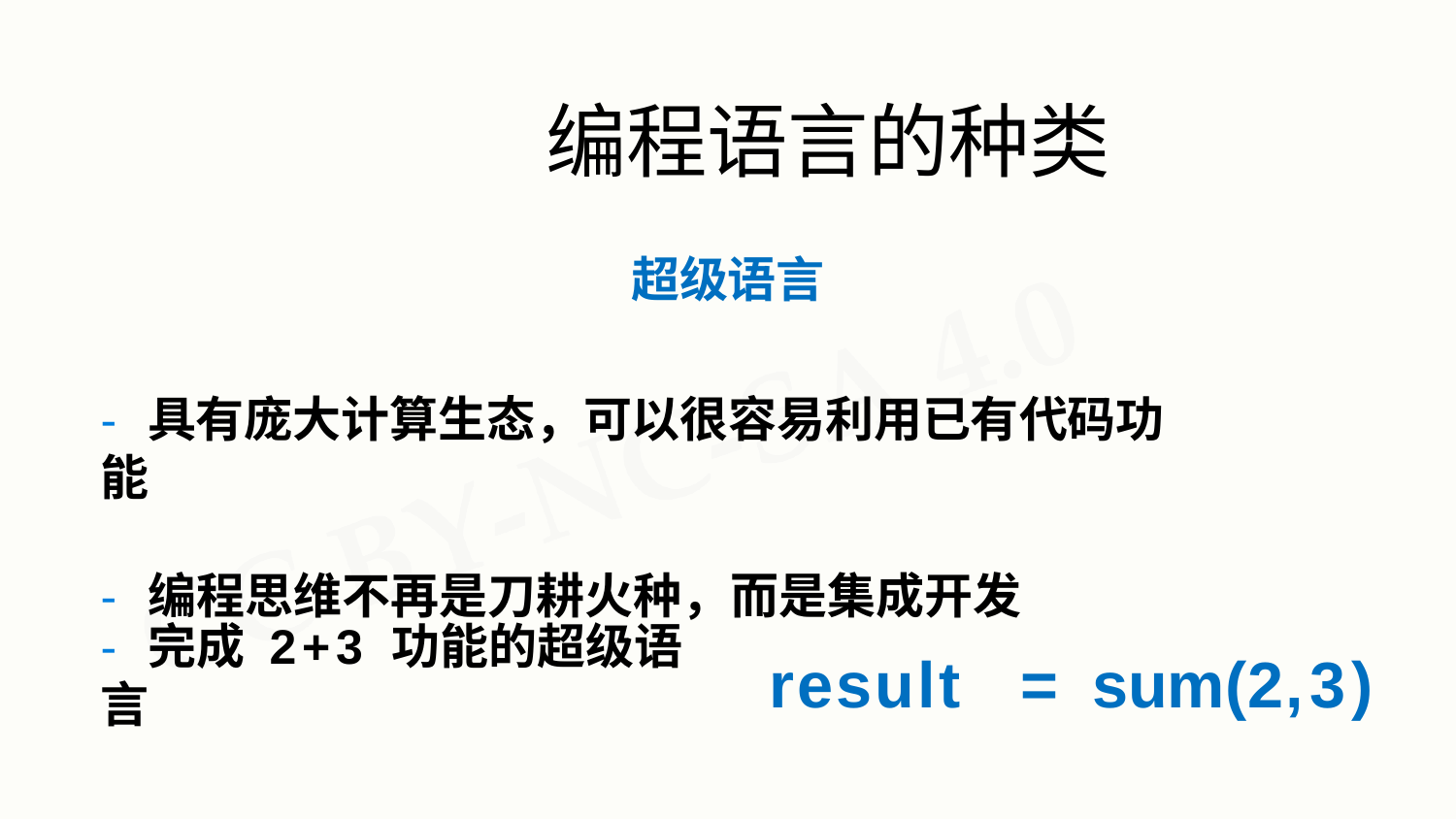

# 编程语言的种类
超级语言

- 具有庞大计算生态，可以很容易利用已有代码功能

- 编程思维不再是刀耕火种，而是集成开发

- 完成 2+3 功能的超级语言
result	=	sum(2,3)